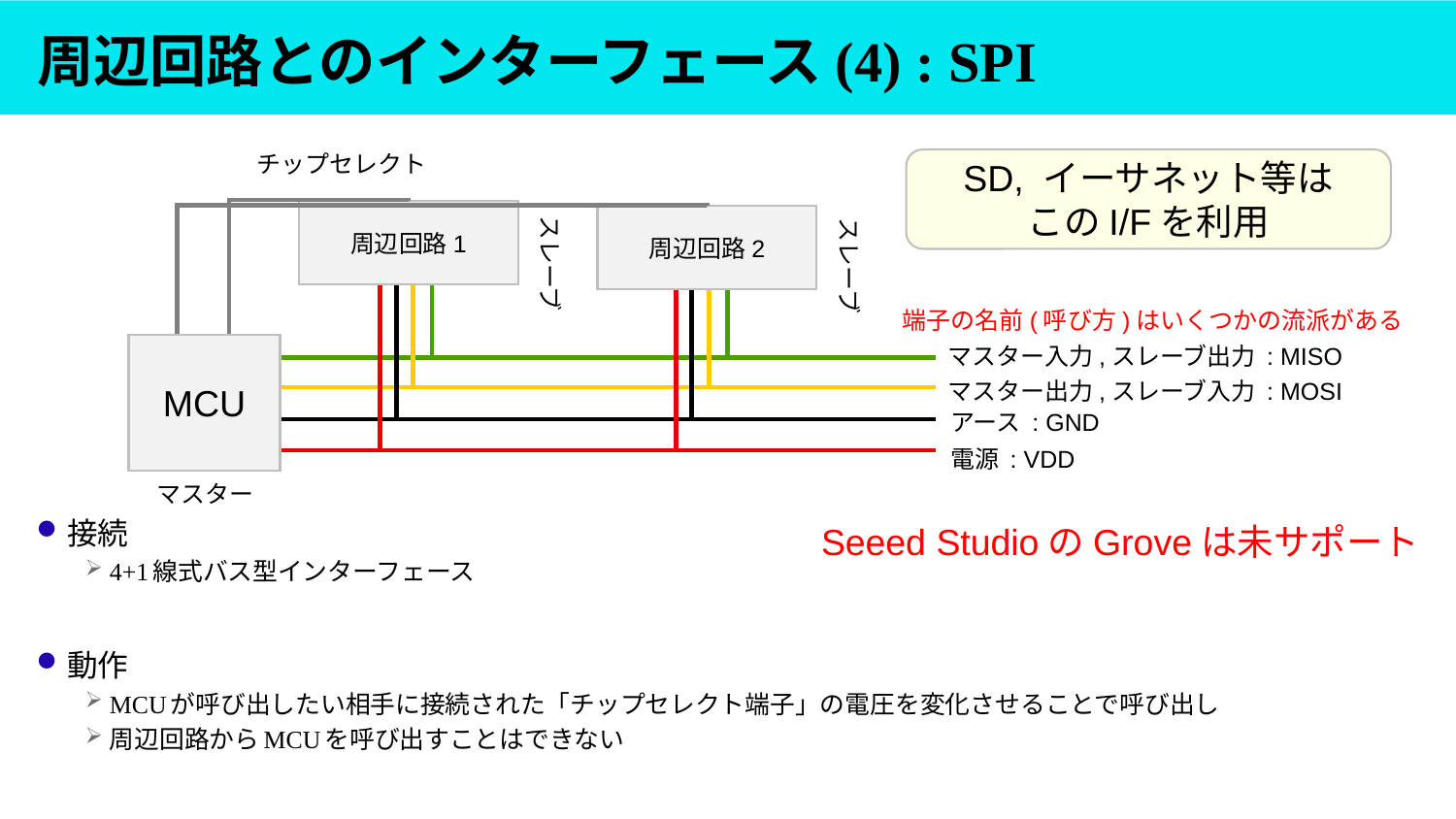

# 周辺回路とのインターフェース(4) : SPI
チップセレクト
SD, イーサネット等は
このI/Fを利用
周辺回路1
スレーブ
スレーブ
周辺回路2
端子の名前(呼び方)はいくつかの流派がある
マスター入力,スレーブ出力 : MISO
MCU

マスター出力,スレーブ入力 : MOSI
アース : GND
電源 : VDD
マスター
Seeed StudioのGroveは未サポート
接続
4+1線式バス型インターフェース

動作
MCUが呼び出したい相手に接続された「チップセレクト端子」の電圧を変化させることで呼び出し
周辺回路からMCUを呼び出すことはできない